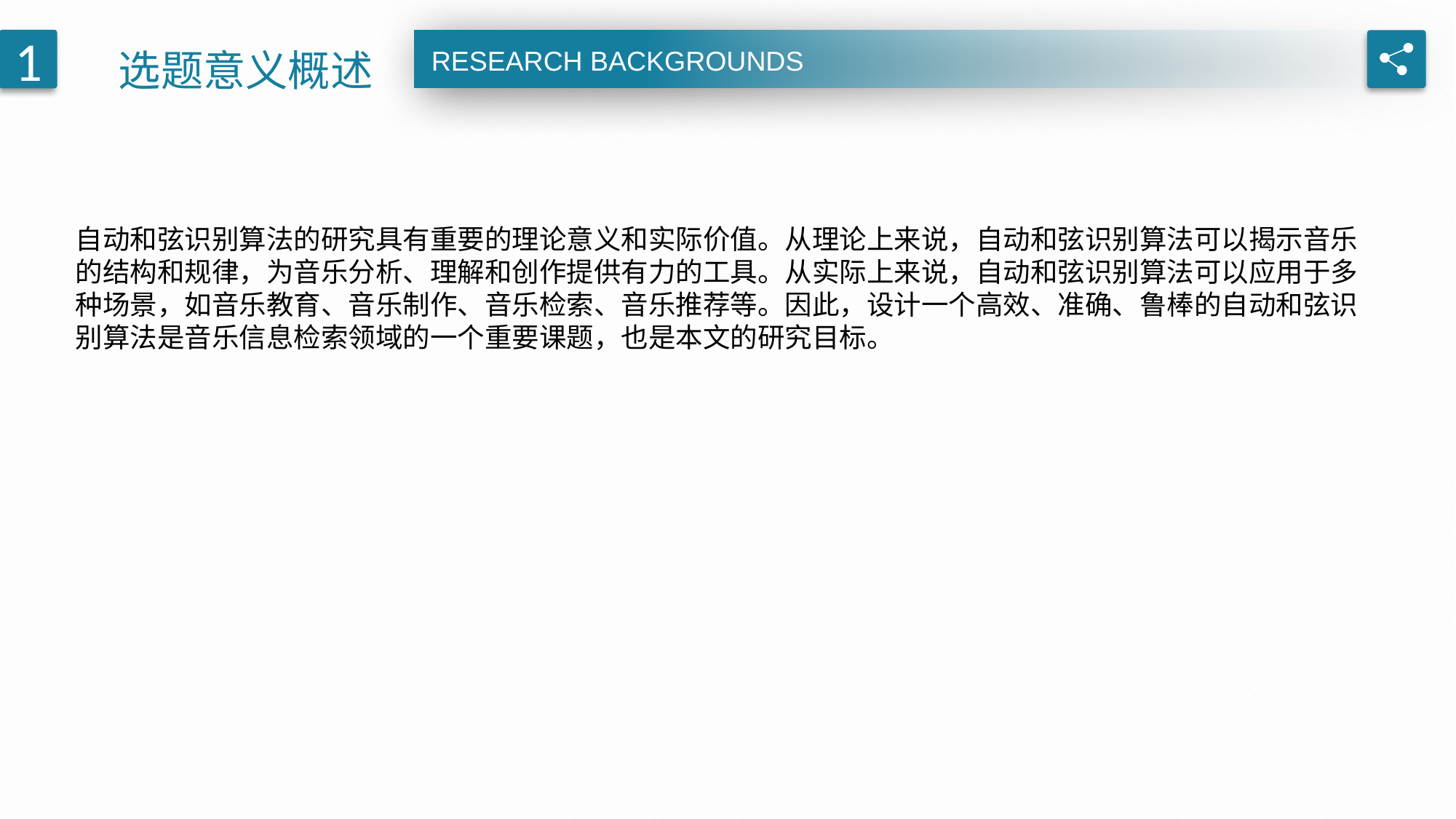

选题意义概述
1

RESEARCH BACKGROUNDS

自动和弦识别算法的研究具有重要的理论意义和实际价值。从理论上来说，自动和弦识别算法可以揭示音乐的结构和规律，为音乐分析、理解和创作提供有力的工具。从实际上来说，自动和弦识别算法可以应用于多种场景，如音乐教育、音乐制作、音乐检索、音乐推荐等。因此，设计一个高效、准确、鲁棒的自动和弦识别算法是音乐信息检索领域的一个重要课题，也是本文的研究目标。